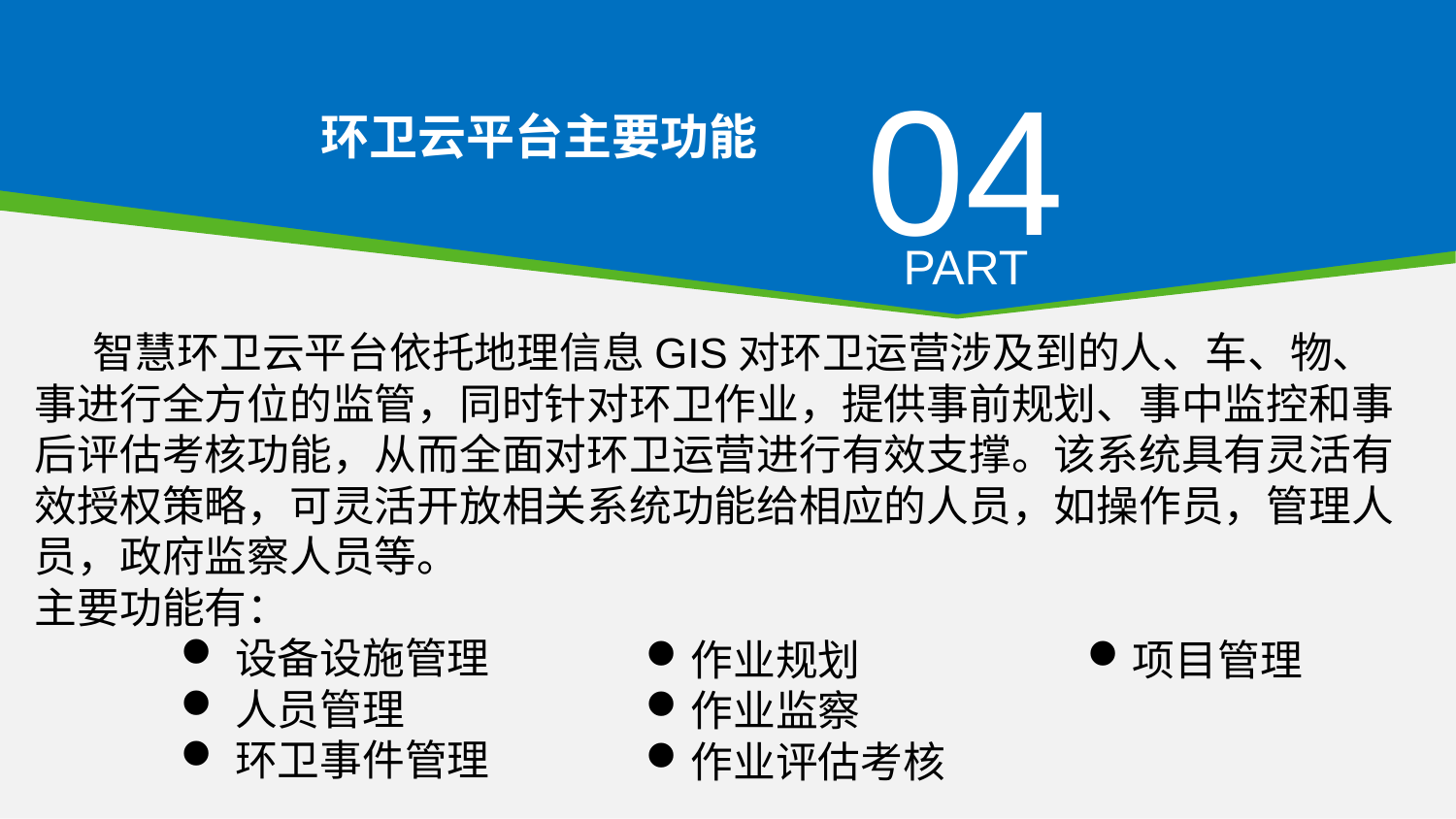

04
环卫云平台主要功能
PART
     智慧环卫云平台依托地理信息GIS对环卫运营涉及到的人、车、物、事进行全方位的监管，同时针对环卫作业，提供事前规划、事中监控和事后评估考核功能，从而全面对环卫运营进行有效支撑。该系统具有灵活有效授权策略，可灵活开放相关系统功能给相应的人员，如操作员，管理人员，政府监察人员等。
主要功能有：
设备设施管理
人员管理
环卫事件管理
作业规划
作业监察
作业评估考核

项目管理